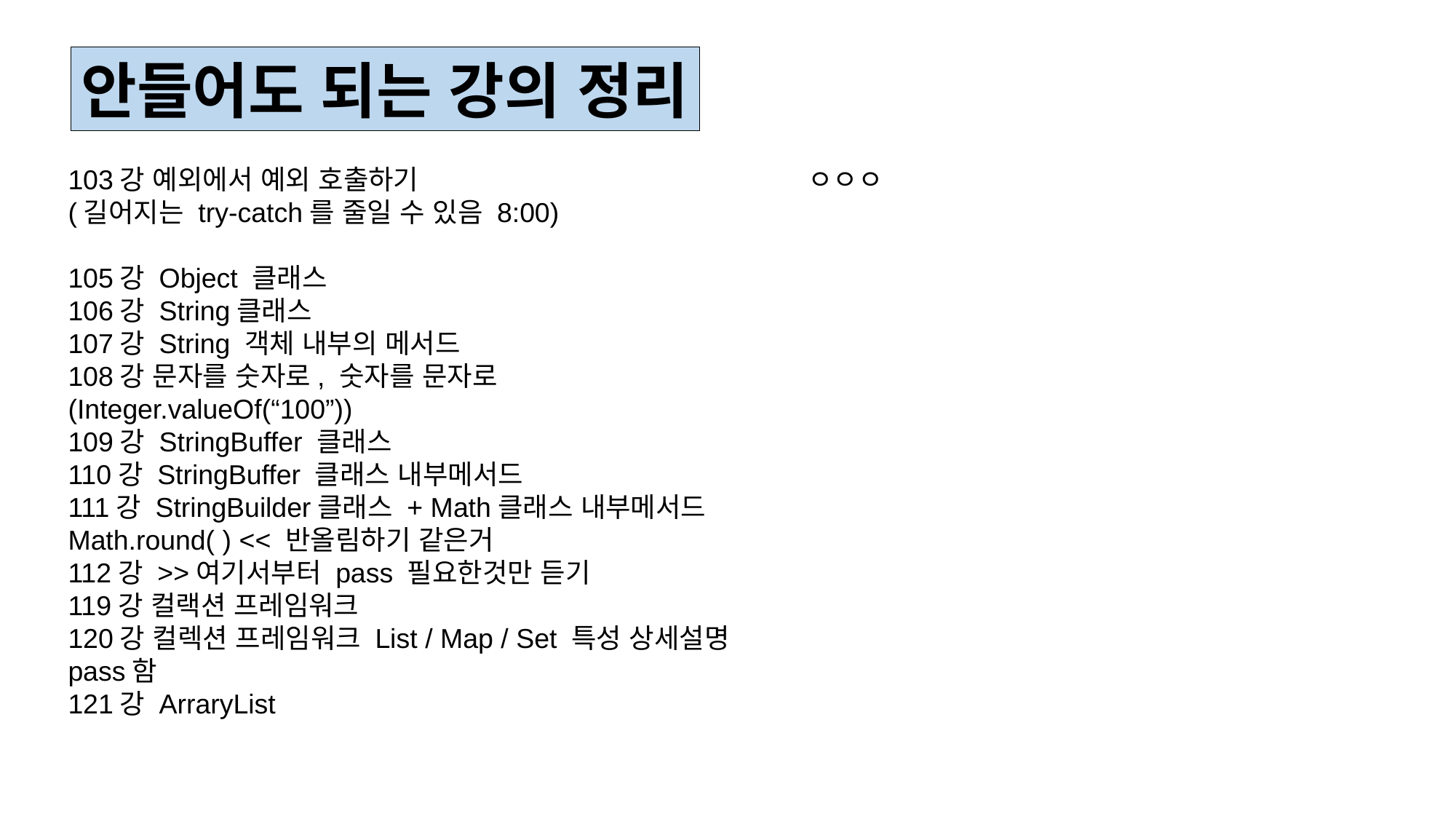

안들어도 되는 강의 정리
103강 예외에서 예외 호출하기
(길어지는 try-catch를 줄일 수 있음 8:00)

105강 Object 클래스
106강 String클래스
107강 String 객체 내부의 메서드
108강 문자를 숫자로, 숫자를 문자로
(Integer.valueOf(“100”))
109강 StringBuffer 클래스
110강 StringBuffer 클래스 내부메서드
111강 StringBuilder클래스 + Math클래스 내부메서드
Math.round( ) << 반올림하기 같은거
112강 >>여기서부터 pass 필요한것만 듣기
119강 컬랙션 프레임워크
120강 컬렉션 프레임워크 List / Map / Set 특성 상세설명
pass함
121강 ArraryList
ㅇㅇㅇ